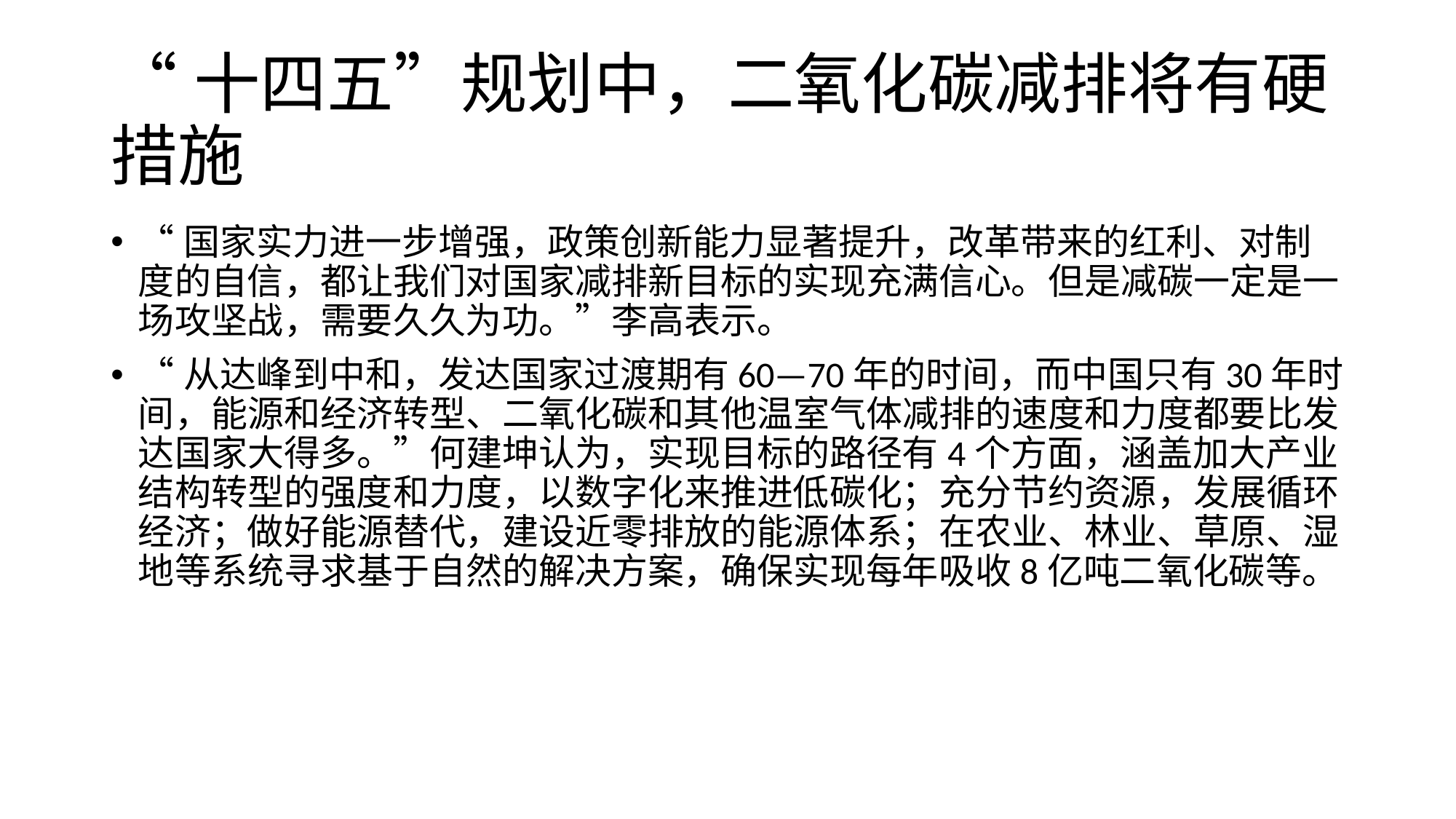

# “十四五”规划中，二氧化碳减排将有硬措施
“国家实力进一步增强，政策创新能力显著提升，改革带来的红利、对制度的自信，都让我们对国家减排新目标的实现充满信心。但是减碳一定是一场攻坚战，需要久久为功。”李高表示。
“从达峰到中和，发达国家过渡期有60—70年的时间，而中国只有30年时间，能源和经济转型、二氧化碳和其他温室气体减排的速度和力度都要比发达国家大得多。”何建坤认为，实现目标的路径有4个方面，涵盖加大产业结构转型的强度和力度，以数字化来推进低碳化；充分节约资源，发展循环经济；做好能源替代，建设近零排放的能源体系；在农业、林业、草原、湿地等系统寻求基于自然的解决方案，确保实现每年吸收8亿吨二氧化碳等。